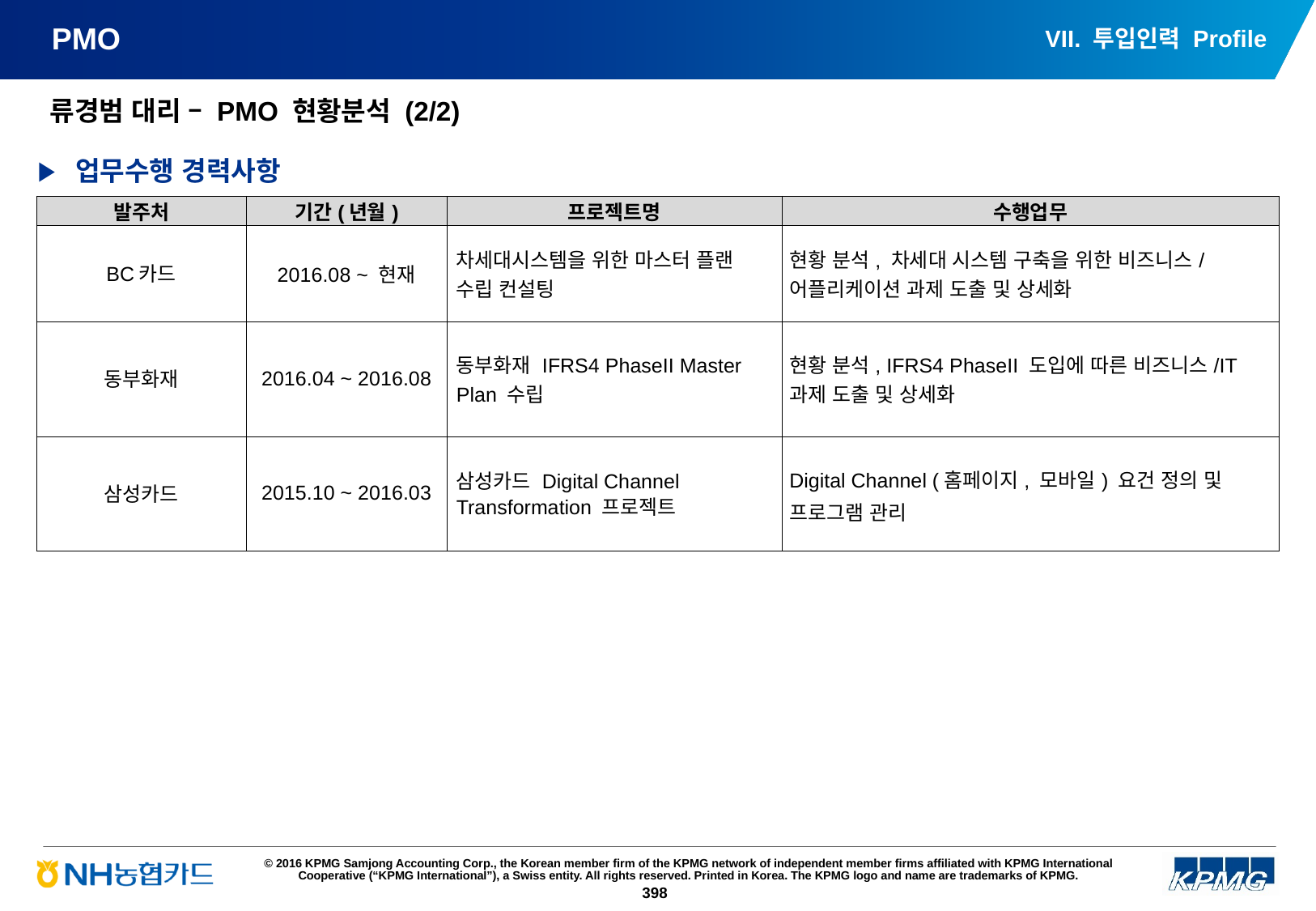

VII. 투입인력 Profile
# PMO
류경범 대리 – PMO 현황분석 (2/2)
업무수행 경력사항
| 발주처 | 기간(년월) | 프로젝트명 | 수행업무 |
| --- | --- | --- | --- |
| BC카드 | 2016.08 ~ 현재 | 차세대시스템을 위한 마스터 플랜 수립 컨설팅 | 현황 분석, 차세대 시스템 구축을 위한 비즈니스/어플리케이션 과제 도출 및 상세화 |
| 동부화재 | 2016.04 ~ 2016.08 | 동부화재 IFRS4 PhaseII Master Plan 수립 | 현황 분석, IFRS4 PhaseII 도입에 따른 비즈니스/IT 과제 도출 및 상세화 |
| 삼성카드 | 2015.10 ~ 2016.03 | 삼성카드 Digital Channel Transformation 프로젝트 | Digital Channel (홈페이지, 모바일) 요건 정의 및 프로그램 관리 |